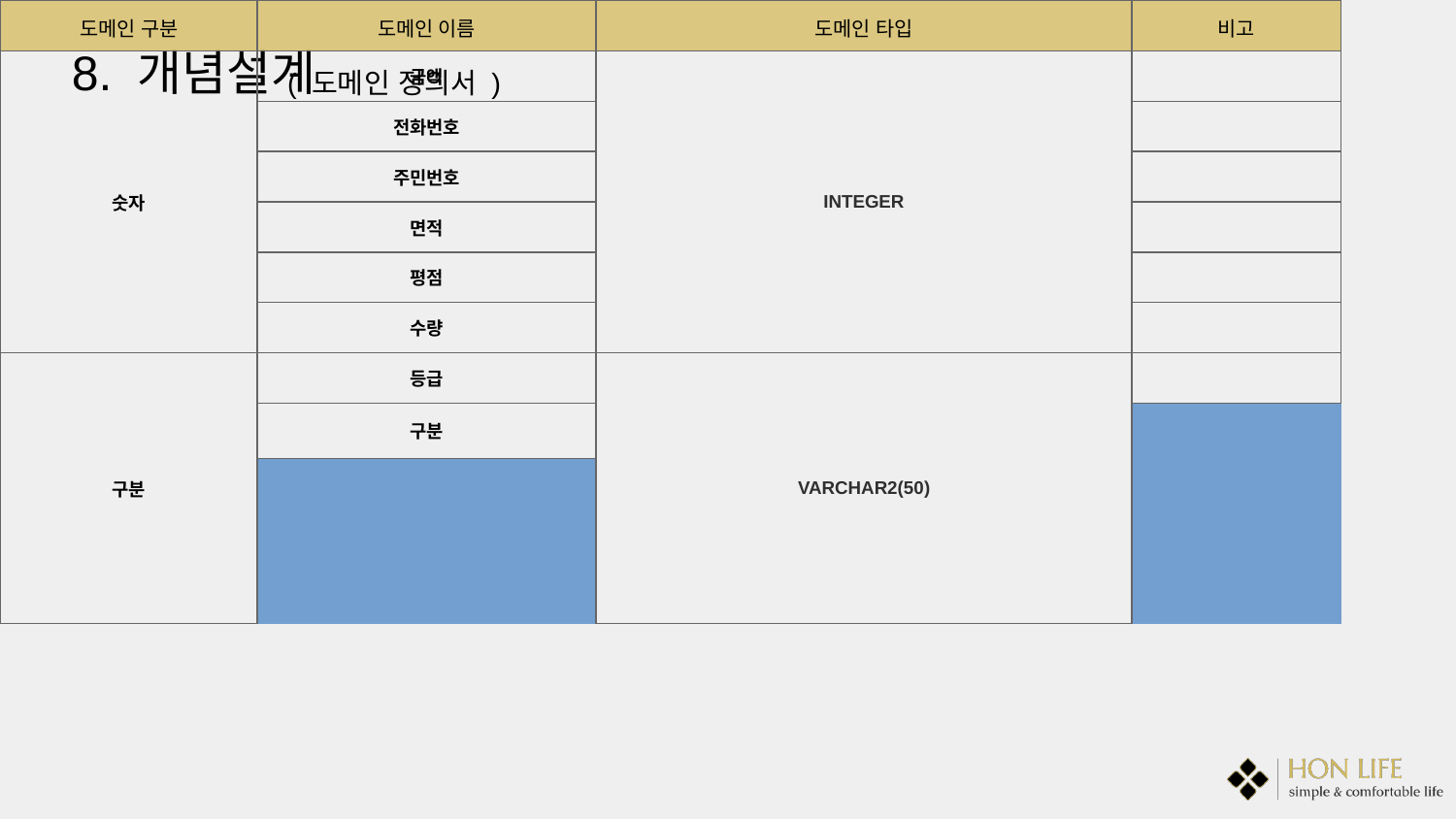

8. 개념설계
( 도메인 정의서 )

| 도메인 구분 | 도메인 이름 | 도메인 타입 |  |  | 비고 |
| --- | --- | --- | --- | --- | --- |
| 숫자 | 금액 | INTEGER |  |  |  |
|  | 전화번호 |  |  |  |  |
|  | 주민번호 |  |  |  |  |
|  | 면적 |  |  |  |  |
|  | 평점 |  |  |  |  |
|  | 수량 |  |  |  |  |
| 구분 | 등급 | VARCHAR2(50) |  |  |  |
|  | 구분 |  |  |  |  |
|  | 부서 |  |  |  |  |
|  | 종류 |  |  |  |  |
|  | 예비용 유무 |  |  |  |  |